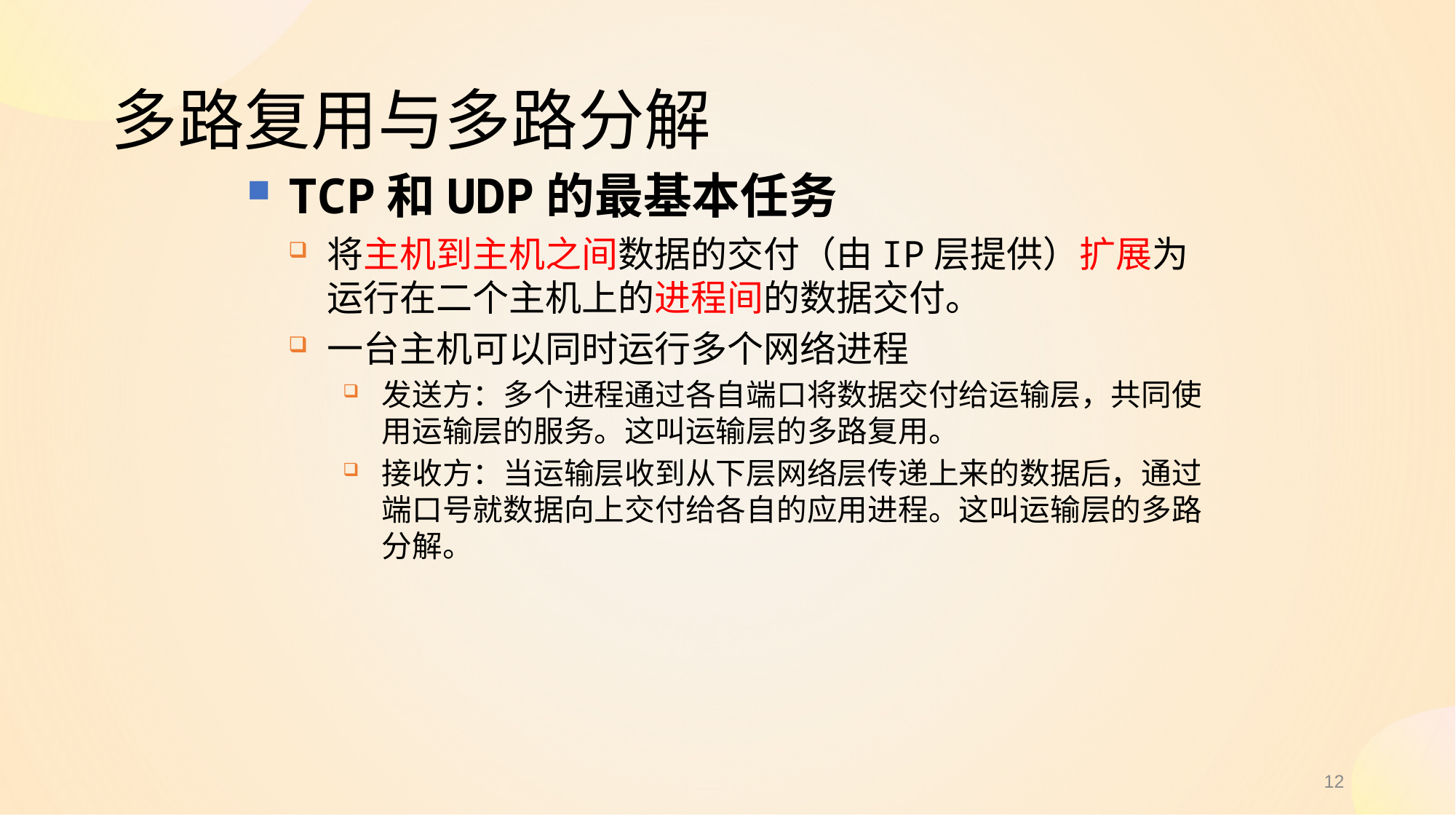

# 多路复用与多路分解
TCP和UDP的最基本任务
将主机到主机之间数据的交付（由IP层提供）扩展为运行在二个主机上的进程间的数据交付。
一台主机可以同时运行多个网络进程
发送方：多个进程通过各自端口将数据交付给运输层，共同使用运输层的服务。这叫运输层的多路复用。
接收方：当运输层收到从下层网络层传递上来的数据后，通过端口号就数据向上交付给各自的应用进程。这叫运输层的多路分解。
12